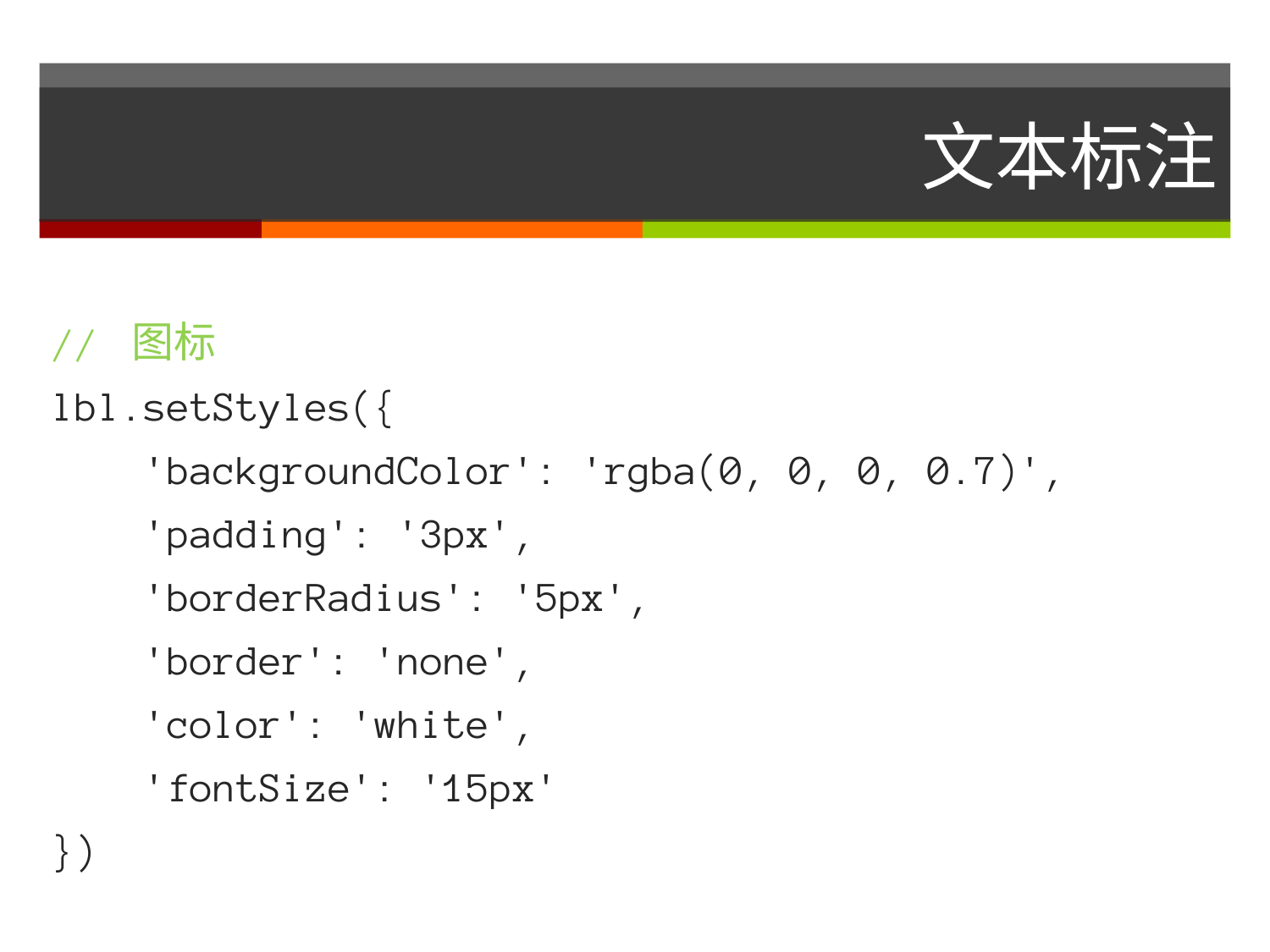

# 文本标注
// 图标
lbl.setStyles({
    'backgroundColor': 'rgba(0, 0, 0, 0.7)',
    'padding': '3px',
    'borderRadius': '5px',
    'border': 'none',
    'color': 'white',
    'fontSize': '15px'
})